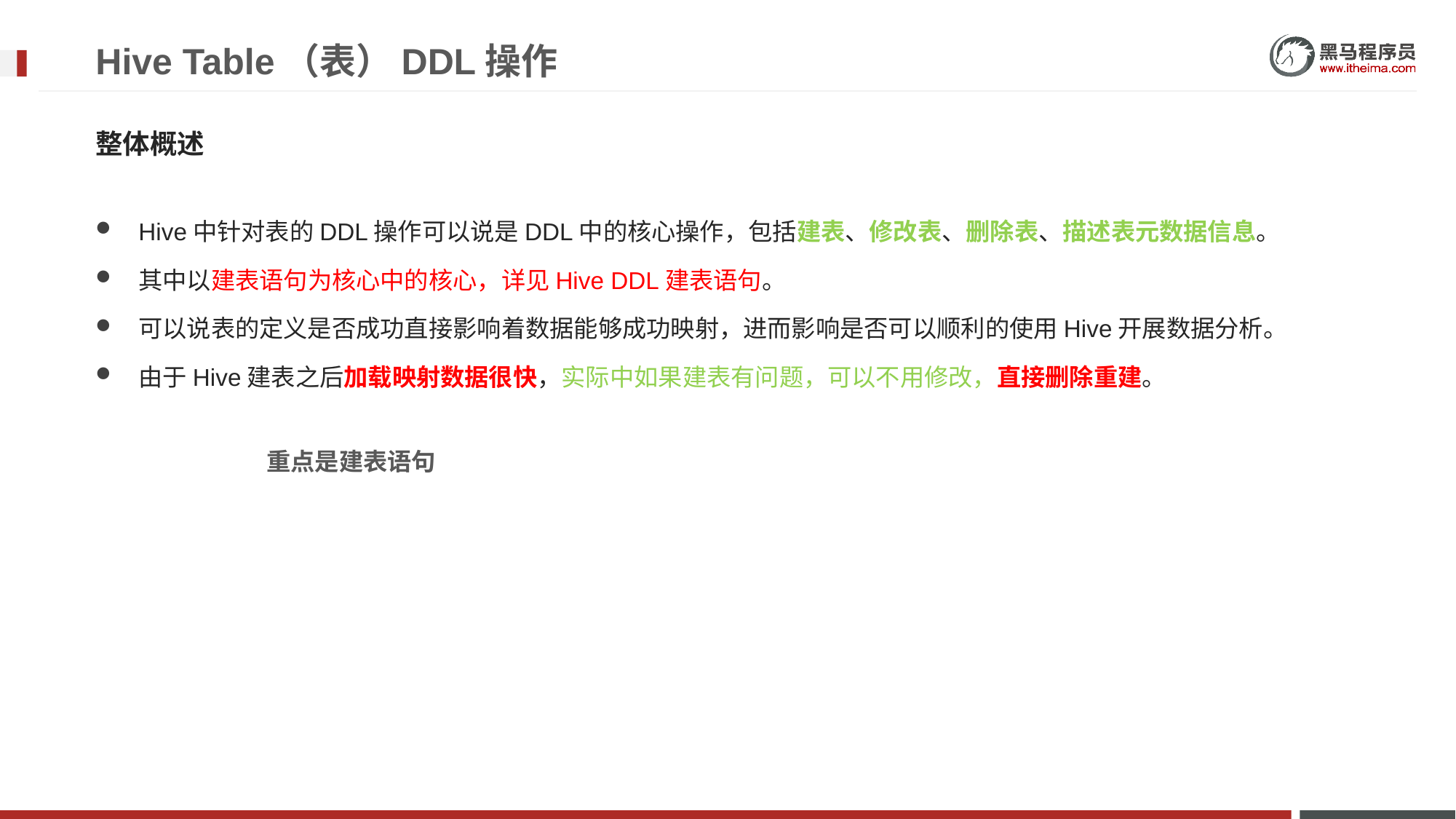

# Hive Table（表）DDL操作
整体概述
Hive中针对表的DDL操作可以说是DDL中的核心操作，包括建表、修改表、删除表、描述表元数据信息。
其中以建表语句为核心中的核心，详见Hive DDL建表语句。
可以说表的定义是否成功直接影响着数据能够成功映射，进而影响是否可以顺利的使用Hive开展数据分析。
由于Hive建表之后加载映射数据很快，实际中如果建表有问题，可以不用修改，直接删除重建。
重点是建表语句